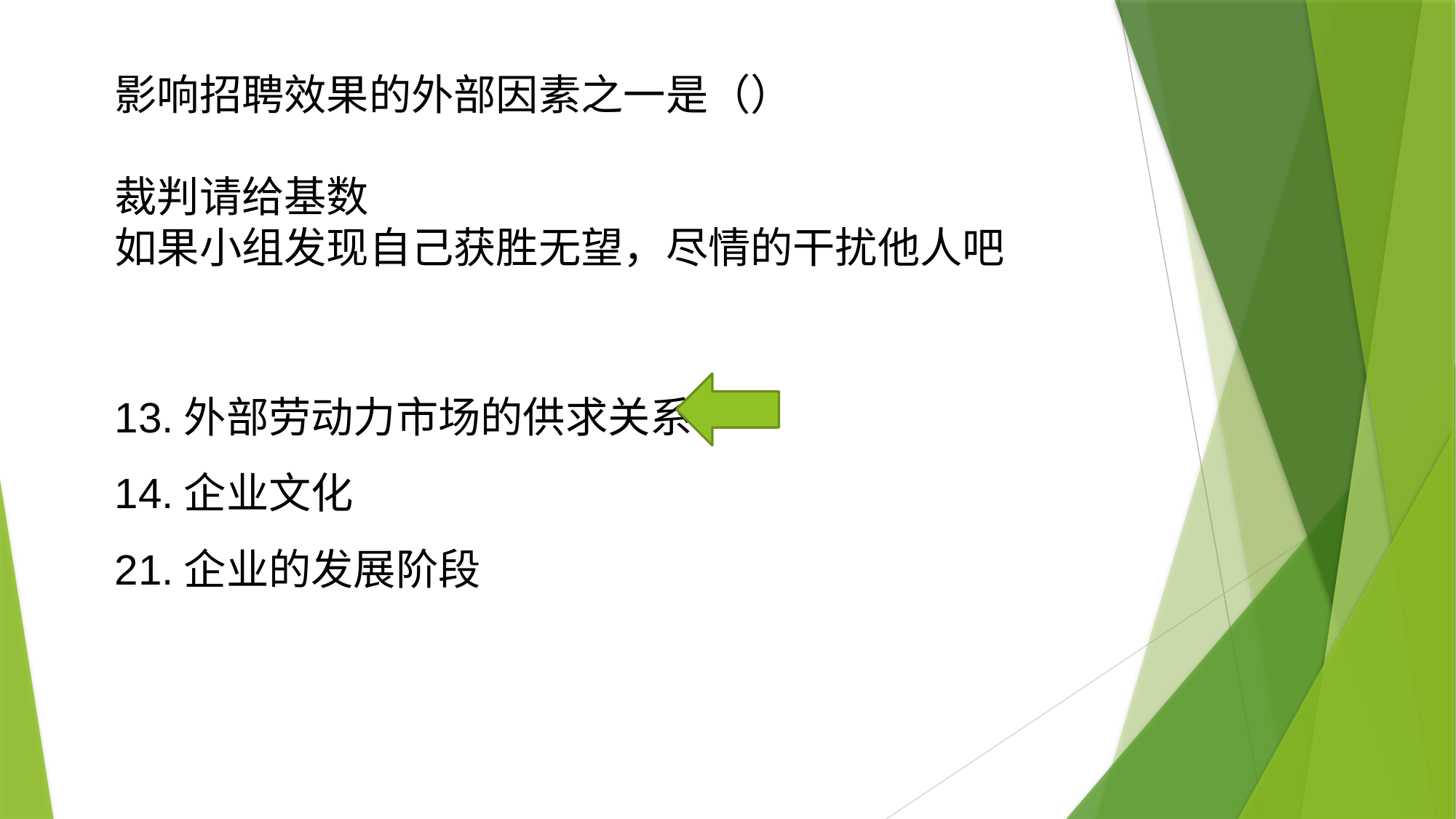

影响招聘效果的外部因素之一是（）

裁判请给基数
如果小组发现自己获胜无望，尽情的干扰他人吧
13.外部劳动力市场的供求关系
14.企业文化
21.企业的发展阶段